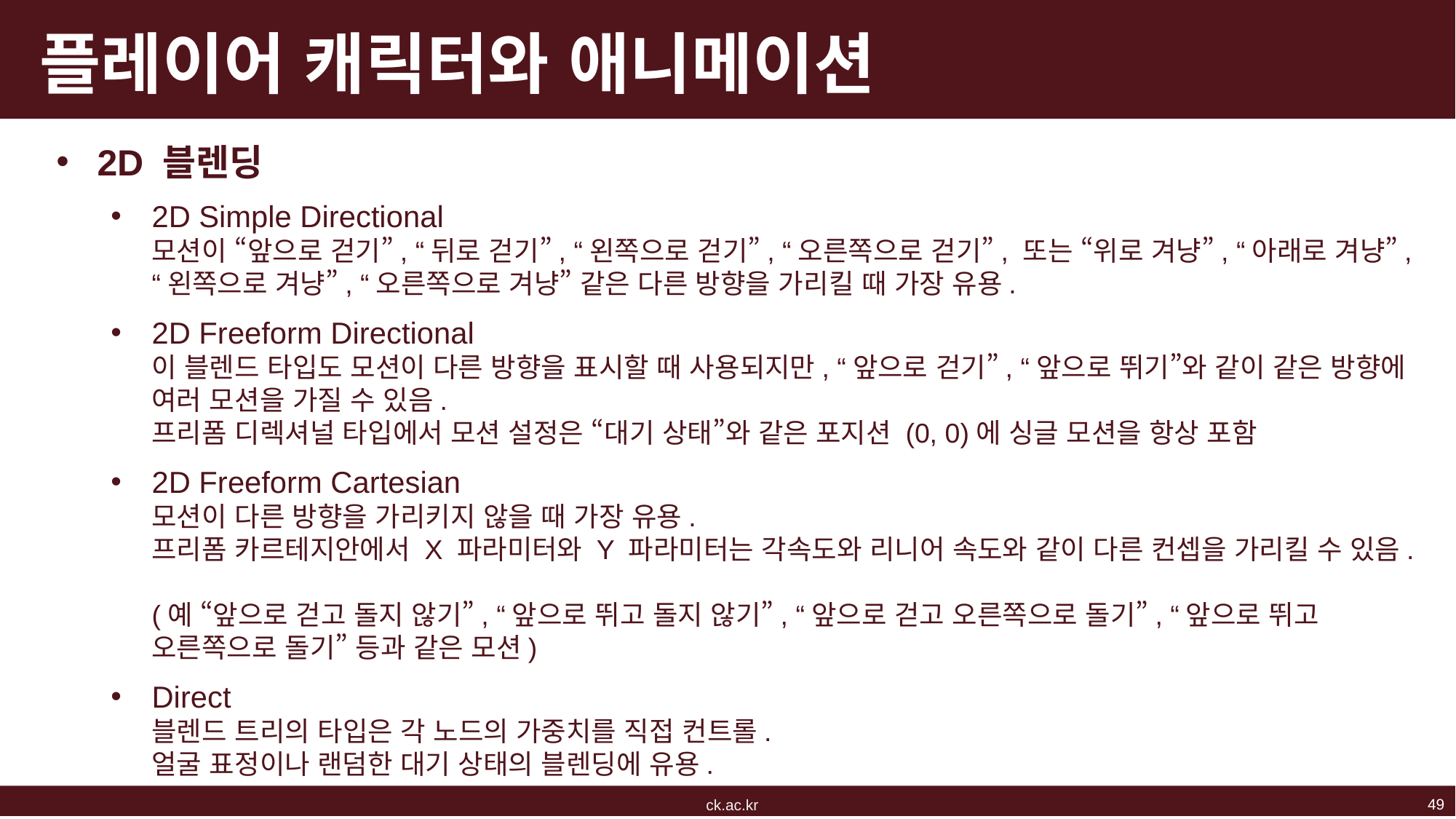

# 플레이어 캐릭터와 애니메이션
2D 블렌딩

2D Simple Directional
모션이 “앞으로 걷기”, “뒤로 걷기”, “왼쪽으로 걷기”, “오른쪽으로 걷기”, 또는 “위로 겨냥”, “아래로 겨냥”, “왼쪽으로 겨냥”, “오른쪽으로 겨냥” 같은 다른 방향을 가리킬 때 가장 유용.

2D Freeform Directional
이 블렌드 타입도 모션이 다른 방향을 표시할 때 사용되지만, “앞으로 걷기”, “앞으로 뛰기”와 같이 같은 방향에 여러 모션을 가질 수 있음.
프리폼 디렉셔널 타입에서 모션 설정은 “대기 상태”와 같은 포지션 (0, 0)에 싱글 모션을 항상 포함

2D Freeform Cartesian
모션이 다른 방향을 가리키지 않을 때 가장 유용.
프리폼 카르테지안에서 X 파라미터와 Y 파라미터는 각속도와 리니어 속도와 같이 다른 컨셉을 가리킬 수 있음.
(예 “앞으로 걷고 돌지 않기”, “앞으로 뛰고 돌지 않기”, “앞으로 걷고 오른쪽으로 돌기”, “앞으로 뛰고 오른쪽으로 돌기” 등과 같은 모션)

Direct
블렌드 트리의 타입은 각 노드의 가중치를 직접 컨트롤.
얼굴 표정이나 랜덤한 대기 상태의 블렌딩에 유용.
49
ck.ac.kr